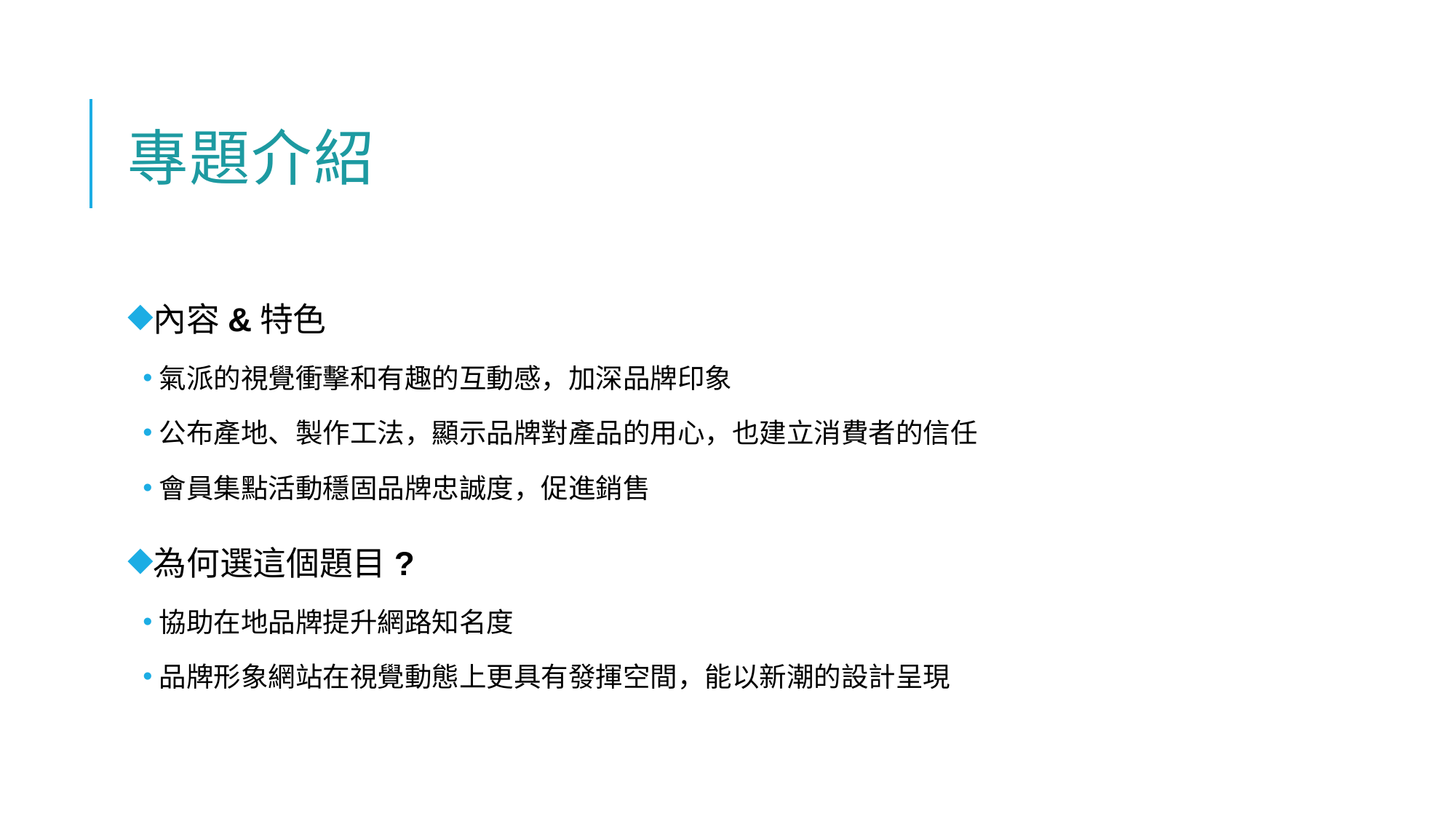

# 專題介紹
內容&特色
氣派的視覺衝擊和有趣的互動感，加深品牌印象
公布產地、製作工法，顯示品牌對產品的用心，也建立消費者的信任
會員集點活動穩固品牌忠誠度，促進銷售
為何選這個題目?
協助在地品牌提升網路知名度
品牌形象網站在視覺動態上更具有發揮空間，能以新潮的設計呈現